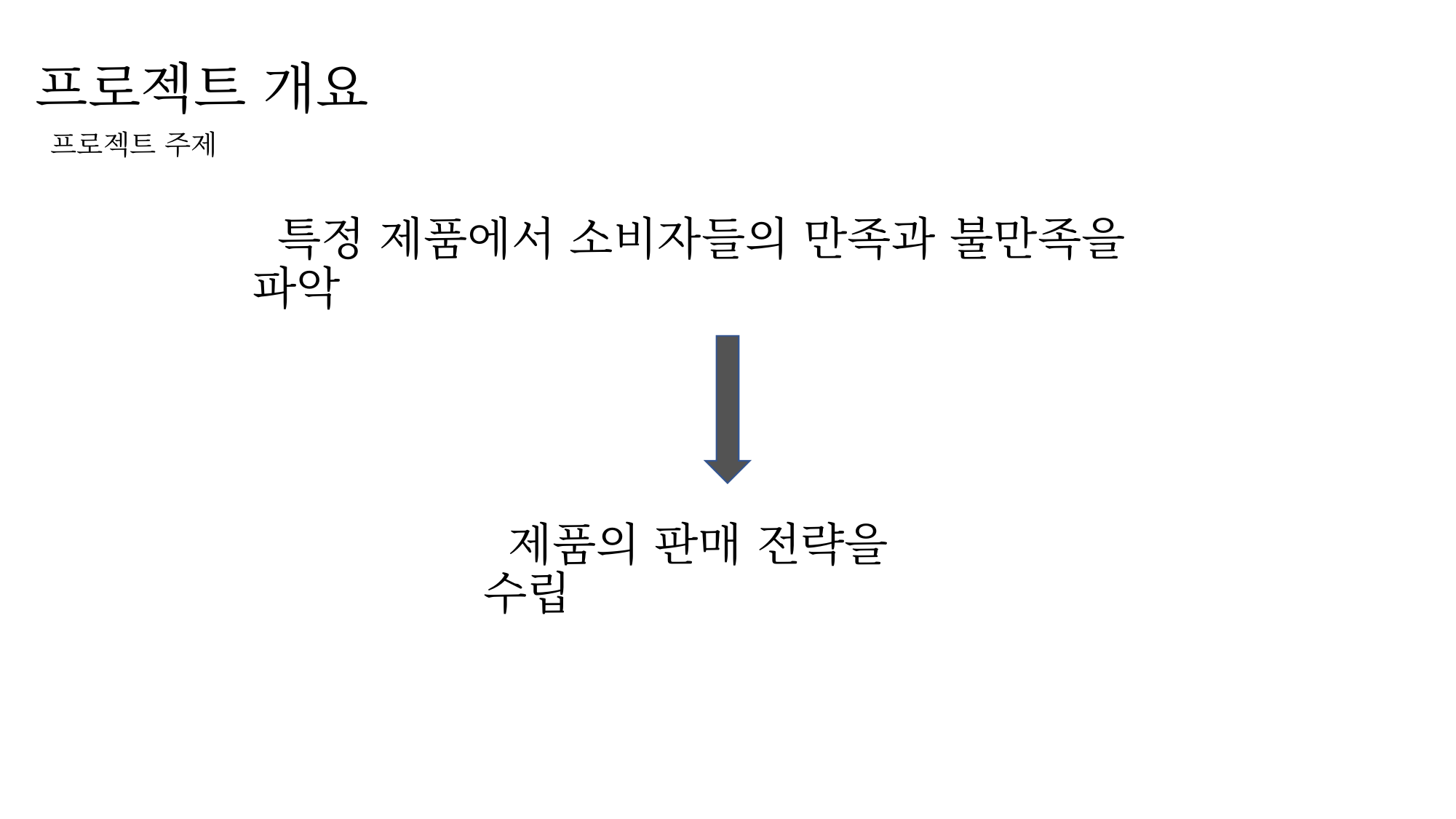

프로젝트 개요
 프로젝트 주제
 특정 제품에서 소비자들의 만족과 불만족을 파악

 제품의 판매 전략을 수립